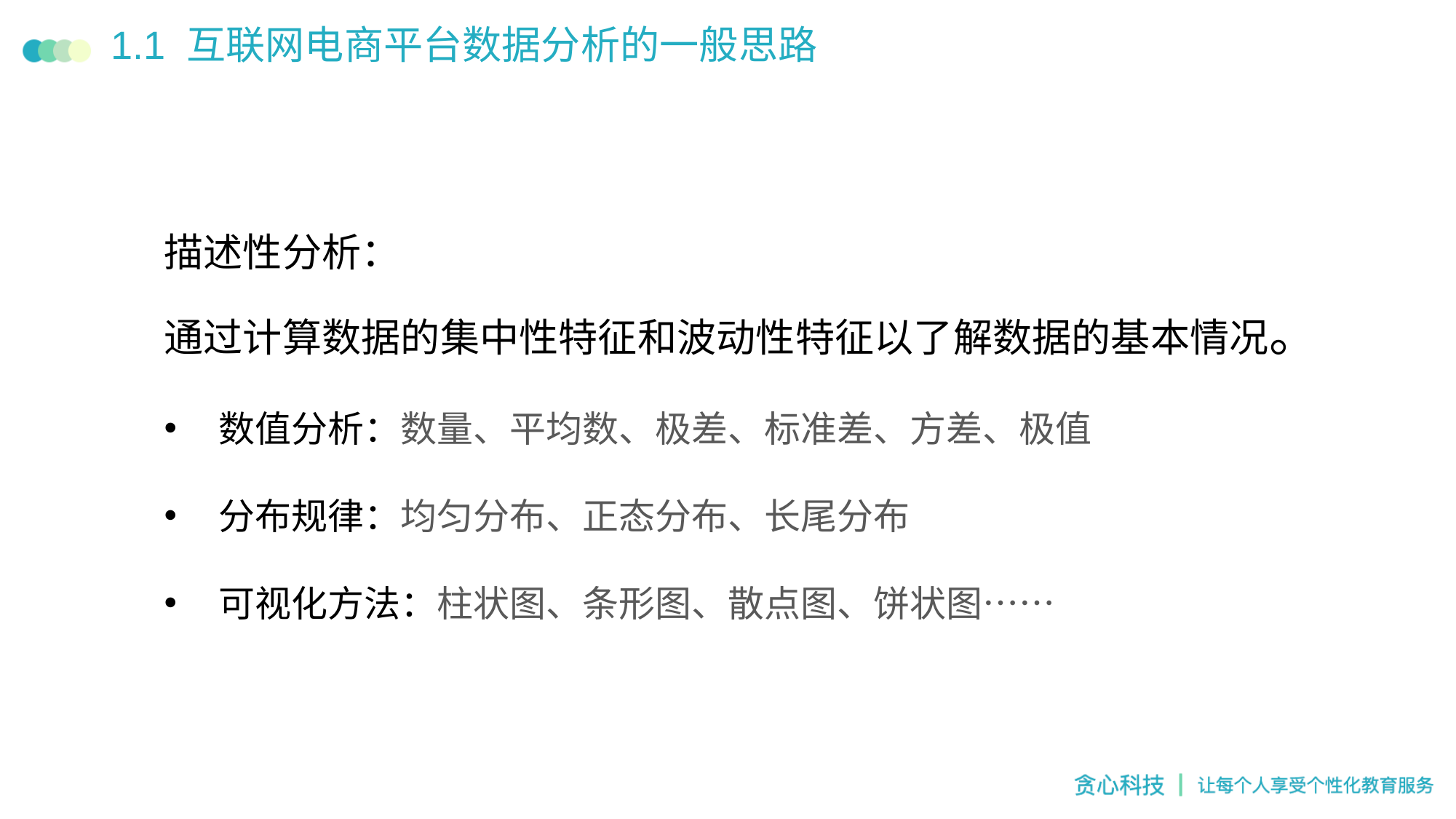

# 1.1 互联网电商平台数据分析的一般思路
描述性分析：
通过计算数据的集中性特征和波动性特征以了解数据的基本情况。
数值分析：数量、平均数、极差、标准差、方差、极值
分布规律：均匀分布、正态分布、长尾分布
可视化方法：柱状图、条形图、散点图、饼状图……